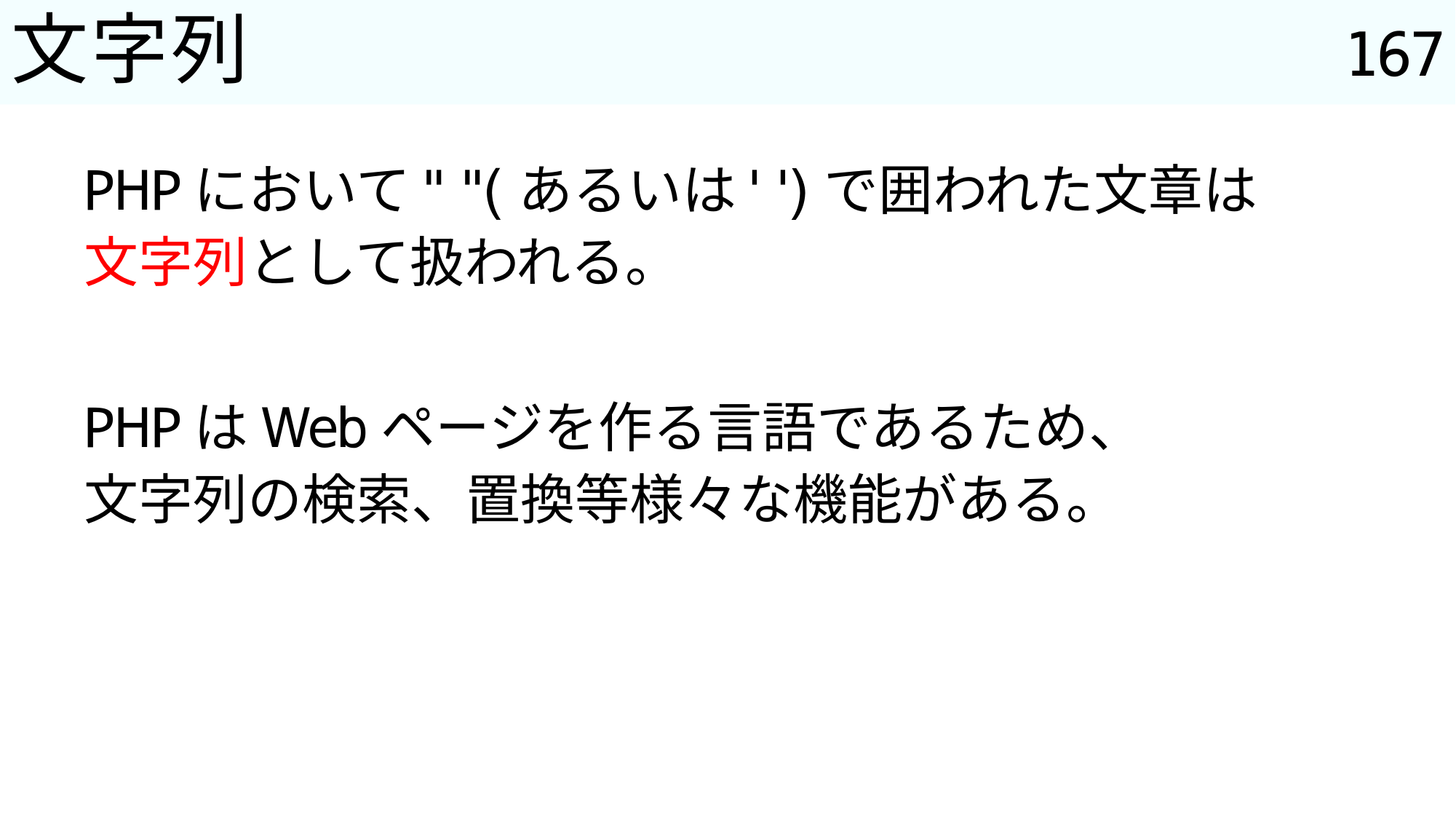

167
# 文字列
PHPにおいて" "(あるいは' ')で囲われた文章は
文字列として扱われる。

PHPはWebページを作る言語であるため、
文字列の検索、置換等様々な機能がある。